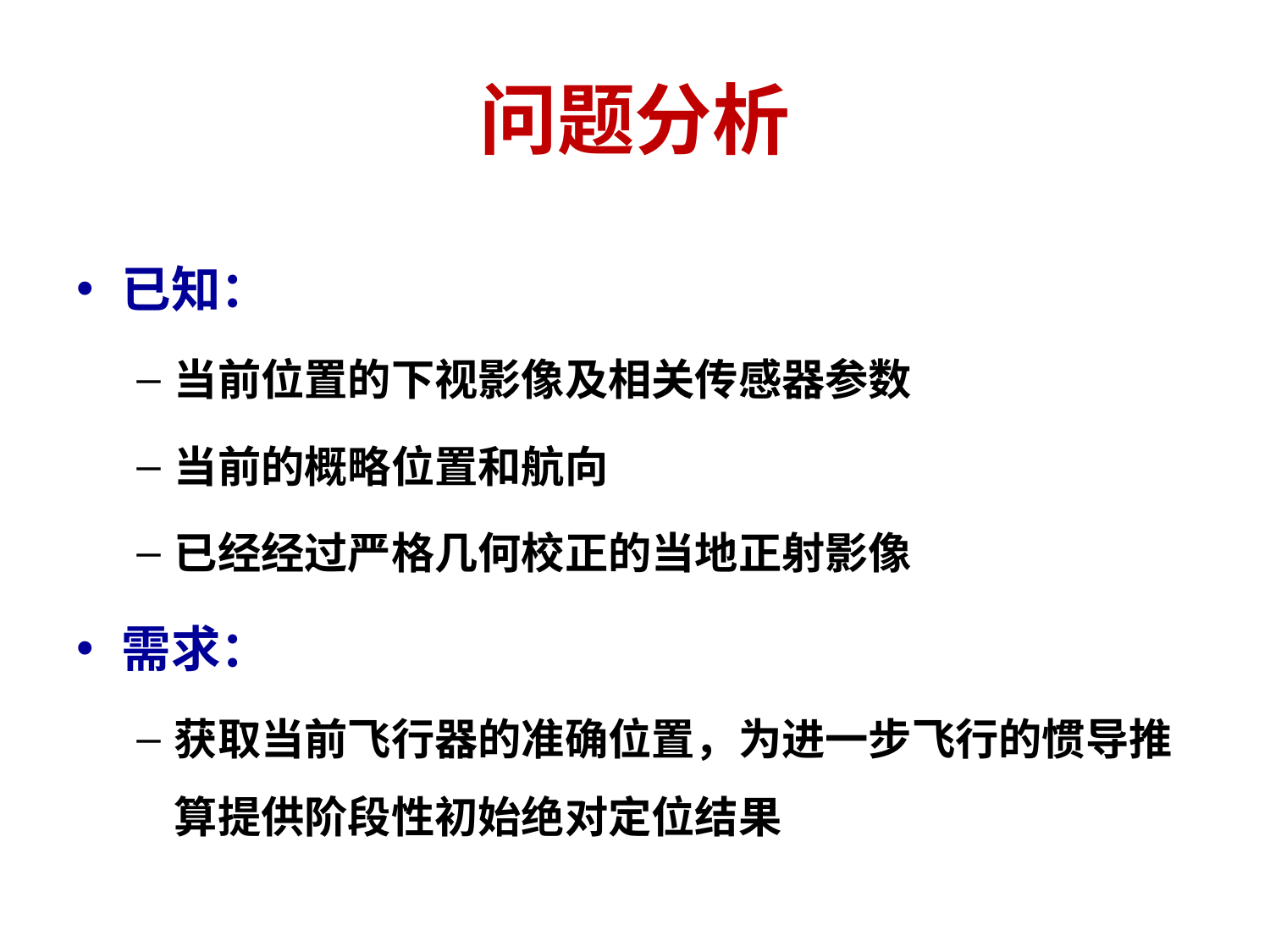

# 问题分析
已知：
当前位置的下视影像及相关传感器参数
当前的概略位置和航向
已经经过严格几何校正的当地正射影像
需求：
获取当前飞行器的准确位置，为进一步飞行的惯导推算提供阶段性初始绝对定位结果